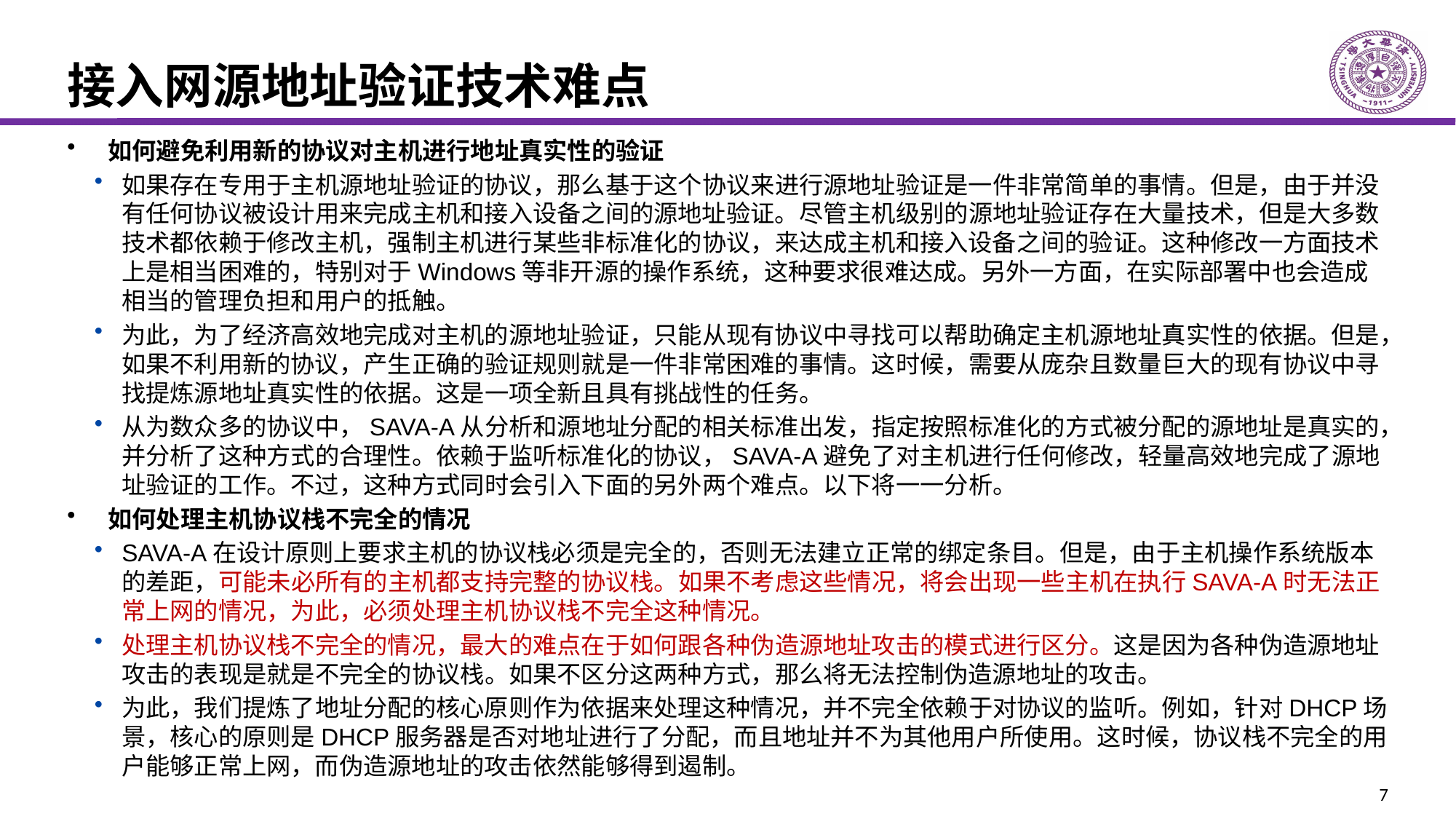

# 接入网源地址验证技术难点
如何避免利用新的协议对主机进行地址真实性的验证
如果存在专用于主机源地址验证的协议，那么基于这个协议来进行源地址验证是一件非常简单的事情。但是，由于并没有任何协议被设计用来完成主机和接入设备之间的源地址验证。尽管主机级别的源地址验证存在大量技术，但是大多数技术都依赖于修改主机，强制主机进行某些非标准化的协议，来达成主机和接入设备之间的验证。这种修改一方面技术上是相当困难的，特别对于Windows等非开源的操作系统，这种要求很难达成。另外一方面，在实际部署中也会造成相当的管理负担和用户的抵触。
为此，为了经济高效地完成对主机的源地址验证，只能从现有协议中寻找可以帮助确定主机源地址真实性的依据。但是，如果不利用新的协议，产生正确的验证规则就是一件非常困难的事情。这时候，需要从庞杂且数量巨大的现有协议中寻找提炼源地址真实性的依据。这是一项全新且具有挑战性的任务。
从为数众多的协议中，SAVA-A从分析和源地址分配的相关标准出发，指定按照标准化的方式被分配的源地址是真实的，并分析了这种方式的合理性。依赖于监听标准化的协议，SAVA-A避免了对主机进行任何修改，轻量高效地完成了源地址验证的工作。不过，这种方式同时会引入下面的另外两个难点。以下将一一分析。
如何处理主机协议栈不完全的情况
SAVA-A在设计原则上要求主机的协议栈必须是完全的，否则无法建立正常的绑定条目。但是，由于主机操作系统版本的差距，可能未必所有的主机都支持完整的协议栈。如果不考虑这些情况，将会出现一些主机在执行SAVA-A时无法正常上网的情况，为此，必须处理主机协议栈不完全这种情况。
处理主机协议栈不完全的情况，最大的难点在于如何跟各种伪造源地址攻击的模式进行区分。这是因为各种伪造源地址攻击的表现是就是不完全的协议栈。如果不区分这两种方式，那么将无法控制伪造源地址的攻击。
为此，我们提炼了地址分配的核心原则作为依据来处理这种情况，并不完全依赖于对协议的监听。例如，针对DHCP场景，核心的原则是DHCP服务器是否对地址进行了分配，而且地址并不为其他用户所使用。这时候，协议栈不完全的用户能够正常上网，而伪造源地址的攻击依然能够得到遏制。